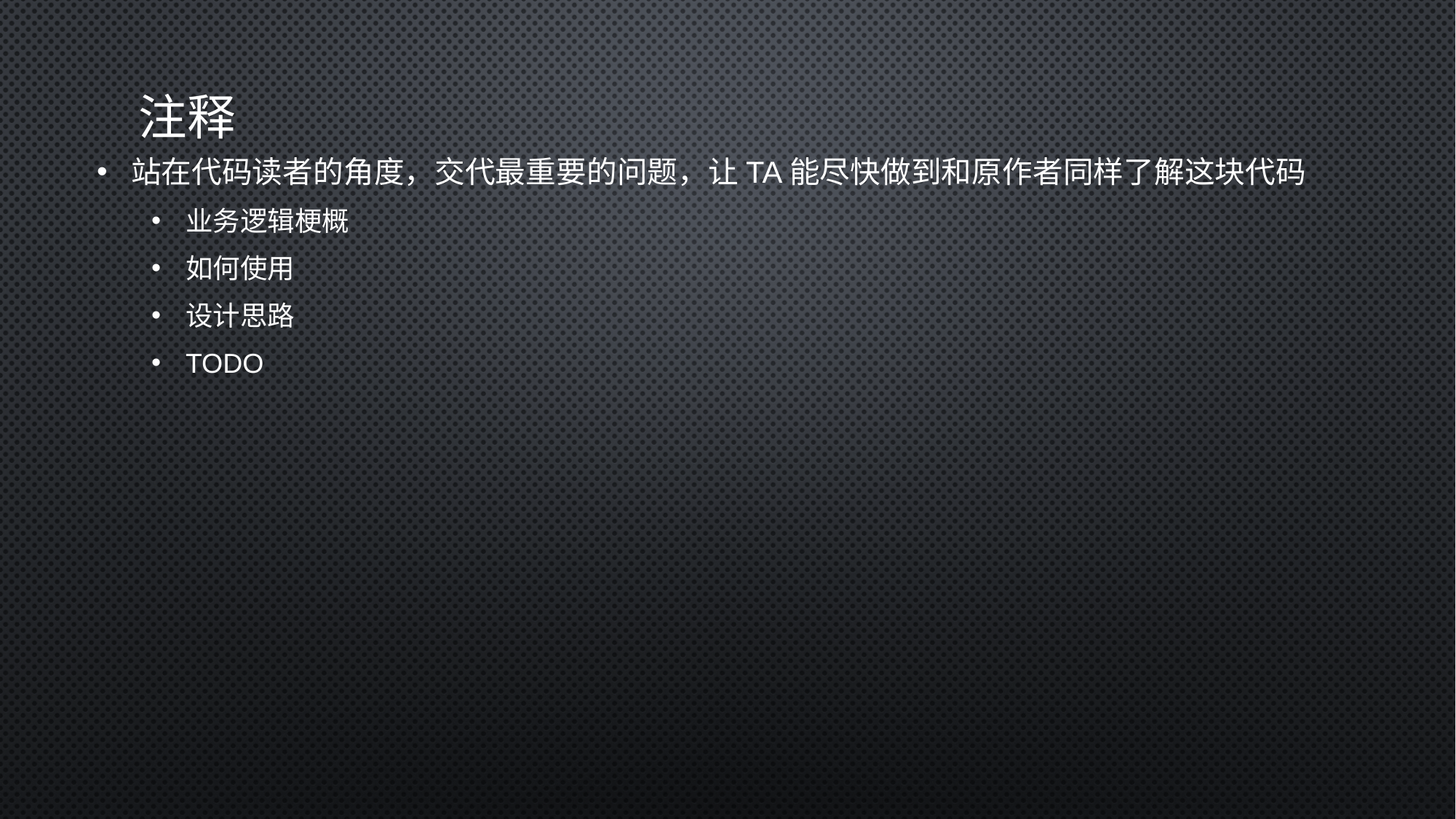

# 注释

站在代码读者的角度，交代最重要的问题，让TA能尽快做到和原作者同样了解这块代码
业务逻辑梗概
如何使用
设计思路
TODO